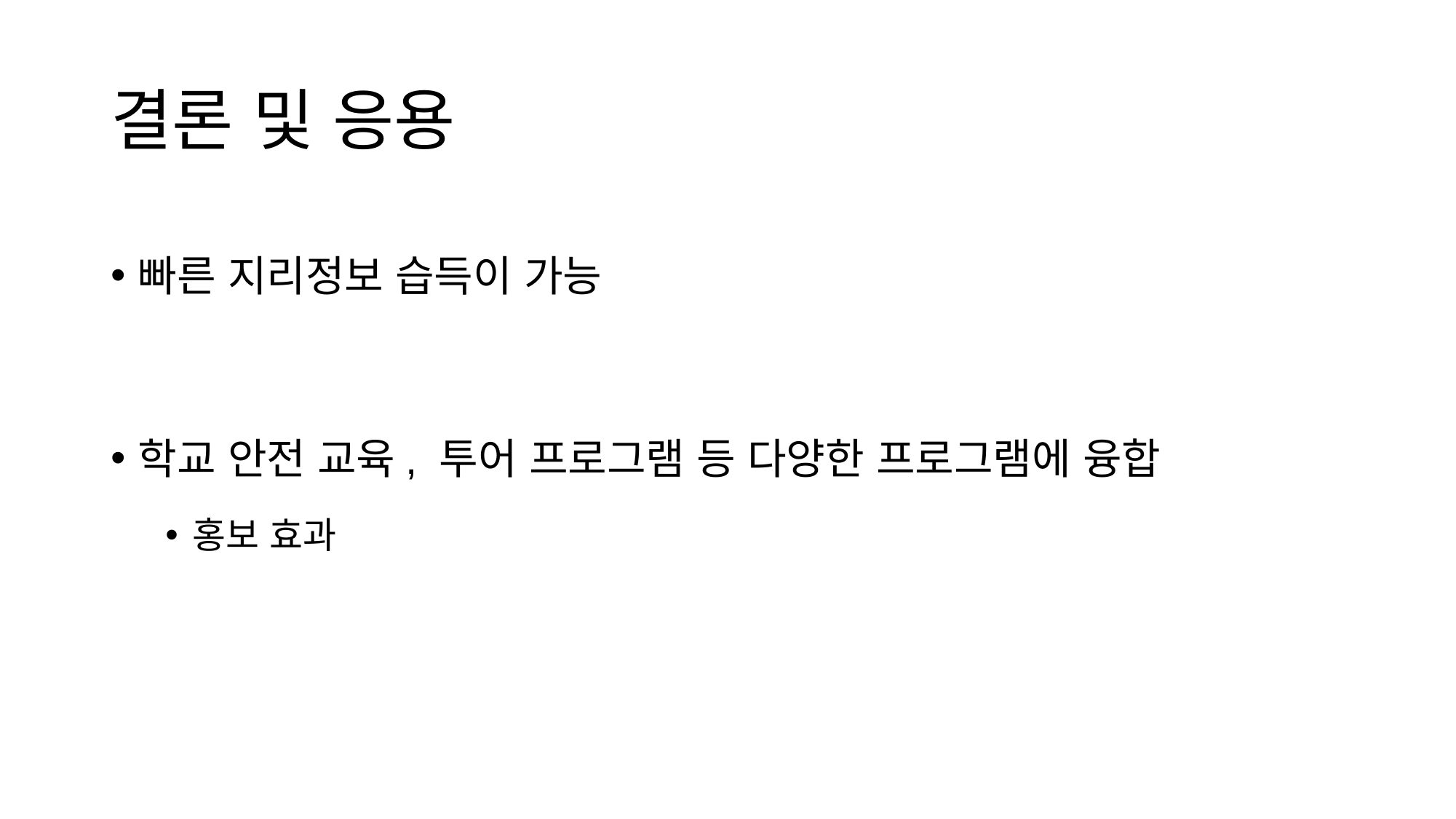

# 결론 및 응용
빠른 지리정보 습득이 가능

학교 안전 교육, 투어 프로그램 등 다양한 프로그램에 융합
홍보 효과